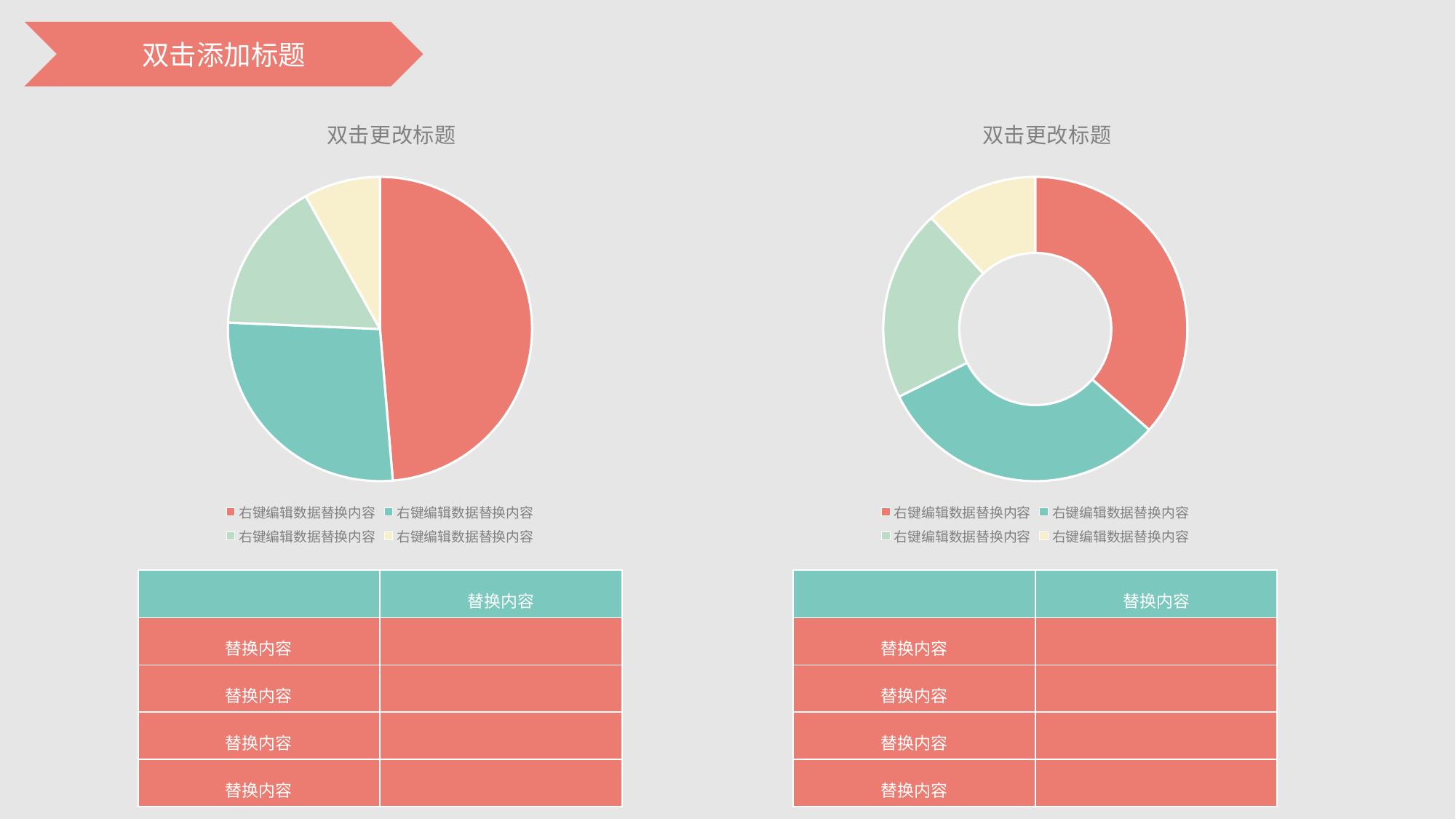

双击添加标题

### Chart: 双击更改标题

| Category | 销售额 |
|---|---|
| 右键编辑数据替换内容 | 7.2 |
| 右键编辑数据替换内容 | 4.0 |
| 右键编辑数据替换内容 | 2.4 |
| 右键编辑数据替换内容 | 1.2 |

### Chart: 双击更改标题

| Category | 销售额 |
|---|---|
| 右键编辑数据替换内容 | 6.1 |
| 右键编辑数据替换内容 | 5.2 |
| 右键编辑数据替换内容 | 3.4 |
| 右键编辑数据替换内容 | 2.0 |
|  | 替换内容 |
| --- | --- |
| 替换内容 |  |
| 替换内容 |  |
| 替换内容 |  |
| 替换内容 |  |
|  | 替换内容 |
| --- | --- |
| 替换内容 |  |
| 替换内容 |  |
| 替换内容 |  |
| 替换内容 |  |